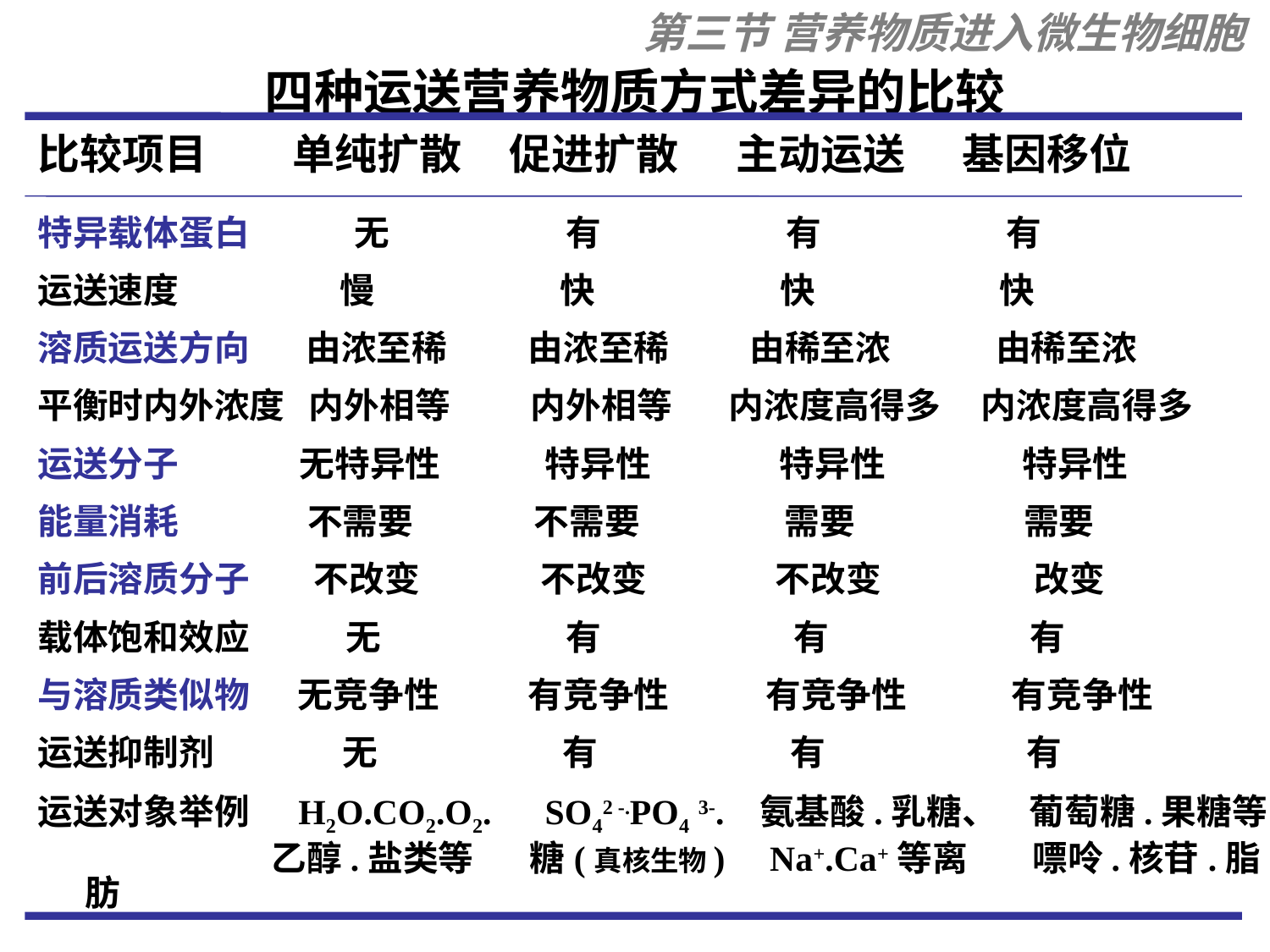

第三节 营养物质进入微生物细胞
# 四种运送营养物质方式差异的比较

比较项目         单纯扩散     促进扩散      主动运送      基因移位
特异载体蛋白             无                      有                       有                       有
运送速度                    慢                       快                       快                       快
溶质运送方向       由浓至稀          由浓至稀          由稀至浓             由稀至浓
平衡时内外浓度   内外相等          内外相等       内浓度高得多     内浓度高得多
运送分子               无特异性             特异性                特异性                 特异性
能量消耗                不需要               不需要                  需要                     需要
前后溶质分子        不改变               不改变                不改变                   改变
载体饱和效应            无                       有                        有                         有
与溶质类似物      无竞争性           有竞争性            有竞争性             有竞争性
运送抑制剂                无                       有                        有                         有
运送对象举例     H2O.CO2.O2.      SO42 -.PO4 3-.   氨基酸.乳糖、    葡萄糖.果糖等
                            乙醇.盐类等       糖(真核生物)     Na+.Ca+等离        嘌呤.核苷.脂肪